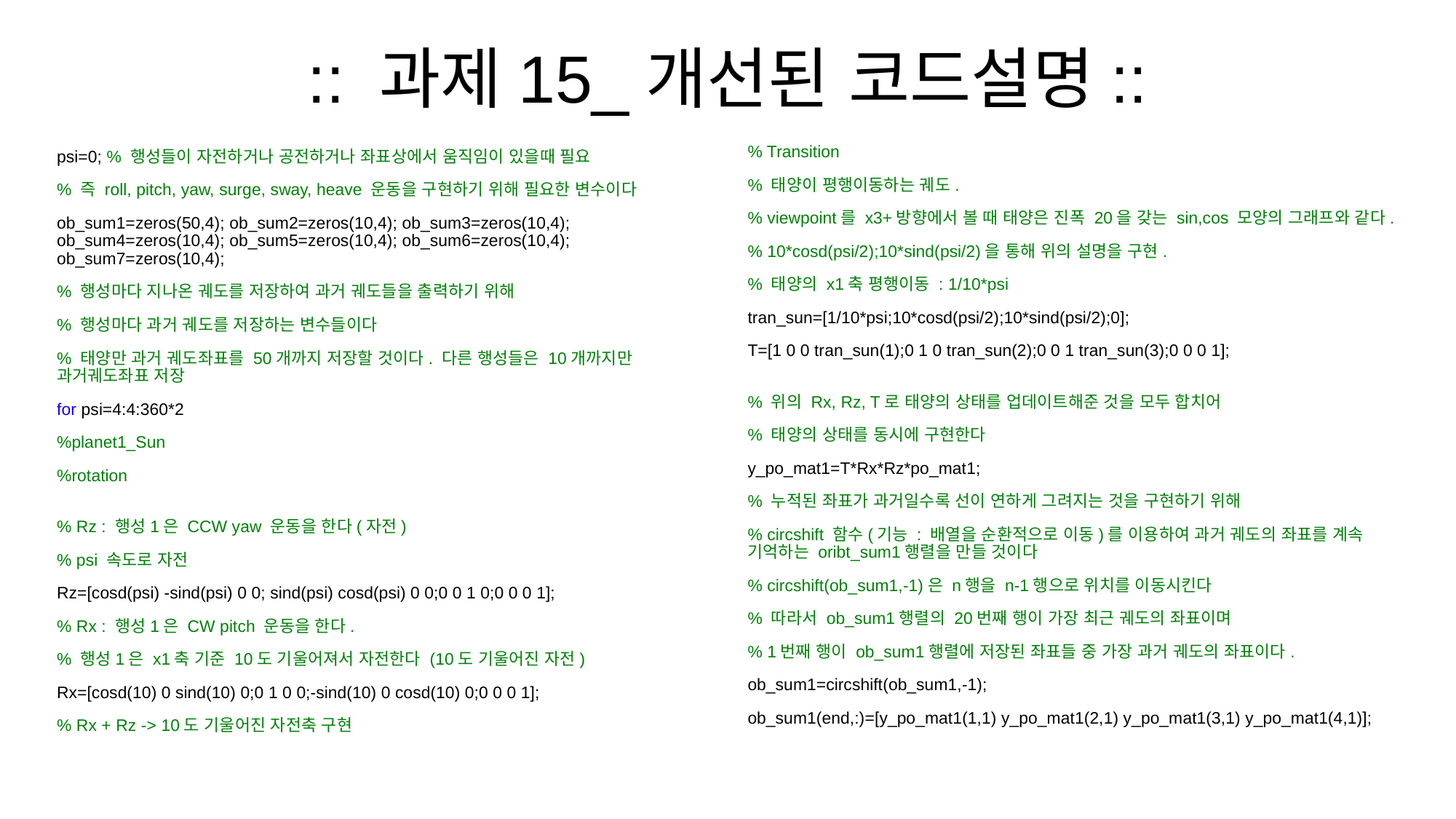

# :: 과제15_개선된 코드설명::
% Transition
% 태양이 평행이동하는 궤도.
% viewpoint를 x3+방향에서 볼 때 태양은 진폭 20을 갖는 sin,cos 모양의 그래프와 같다.
% 10*cosd(psi/2);10*sind(psi/2)을 통해 위의 설명을 구현.
% 태양의 x1축 평행이동 : 1/10*psi
tran_sun=[1/10*psi;10*cosd(psi/2);10*sind(psi/2);0];
T=[1 0 0 tran_sun(1);0 1 0 tran_sun(2);0 0 1 tran_sun(3);0 0 0 1];
% 위의 Rx, Rz, T로 태양의 상태를 업데이트해준 것을 모두 합치어
% 태양의 상태를 동시에 구현한다
y_po_mat1=T*Rx*Rz*po_mat1;
% 누적된 좌표가 과거일수록 선이 연하게 그려지는 것을 구현하기 위해
% circshift 함수(기능 : 배열을 순환적으로 이동)를 이용하여 과거 궤도의 좌표를 계속 기억하는 oribt_sum1행렬을 만들 것이다
% circshift(ob_sum1,-1)은 n행을 n-1행으로 위치를 이동시킨다
% 따라서 ob_sum1행렬의 20번째 행이 가장 최근 궤도의 좌표이며
% 1번째 행이 ob_sum1행렬에 저장된 좌표들 중 가장 과거 궤도의 좌표이다.
ob_sum1=circshift(ob_sum1,-1);
ob_sum1(end,:)=[y_po_mat1(1,1) y_po_mat1(2,1) y_po_mat1(3,1) y_po_mat1(4,1)];
psi=0; % 행성들이 자전하거나 공전하거나 좌표상에서 움직임이 있을때 필요
% 즉 roll, pitch, yaw, surge, sway, heave 운동을 구현하기 위해 필요한 변수이다
ob_sum1=zeros(50,4); ob_sum2=zeros(10,4); ob_sum3=zeros(10,4); ob_sum4=zeros(10,4); ob_sum5=zeros(10,4); ob_sum6=zeros(10,4); ob_sum7=zeros(10,4);
% 행성마다 지나온 궤도를 저장하여 과거 궤도들을 출력하기 위해
% 행성마다 과거 궤도를 저장하는 변수들이다
% 태양만 과거 궤도좌표를 50개까지 저장할 것이다. 다른 행성들은 10개까지만 과거궤도좌표 저장
for psi=4:4:360*2
%planet1_Sun
%rotation
% Rz : 행성1은 CCW yaw 운동을 한다(자전)
% psi 속도로 자전
Rz=[cosd(psi) -sind(psi) 0 0; sind(psi) cosd(psi) 0 0;0 0 1 0;0 0 0 1];
% Rx : 행성1은 CW pitch 운동을 한다.
% 행성1은 x1축 기준 10도 기울어져서 자전한다 (10도 기울어진 자전)
Rx=[cosd(10) 0 sind(10) 0;0 1 0 0;-sind(10) 0 cosd(10) 0;0 0 0 1];
% Rx + Rz -> 10도 기울어진 자전축 구현